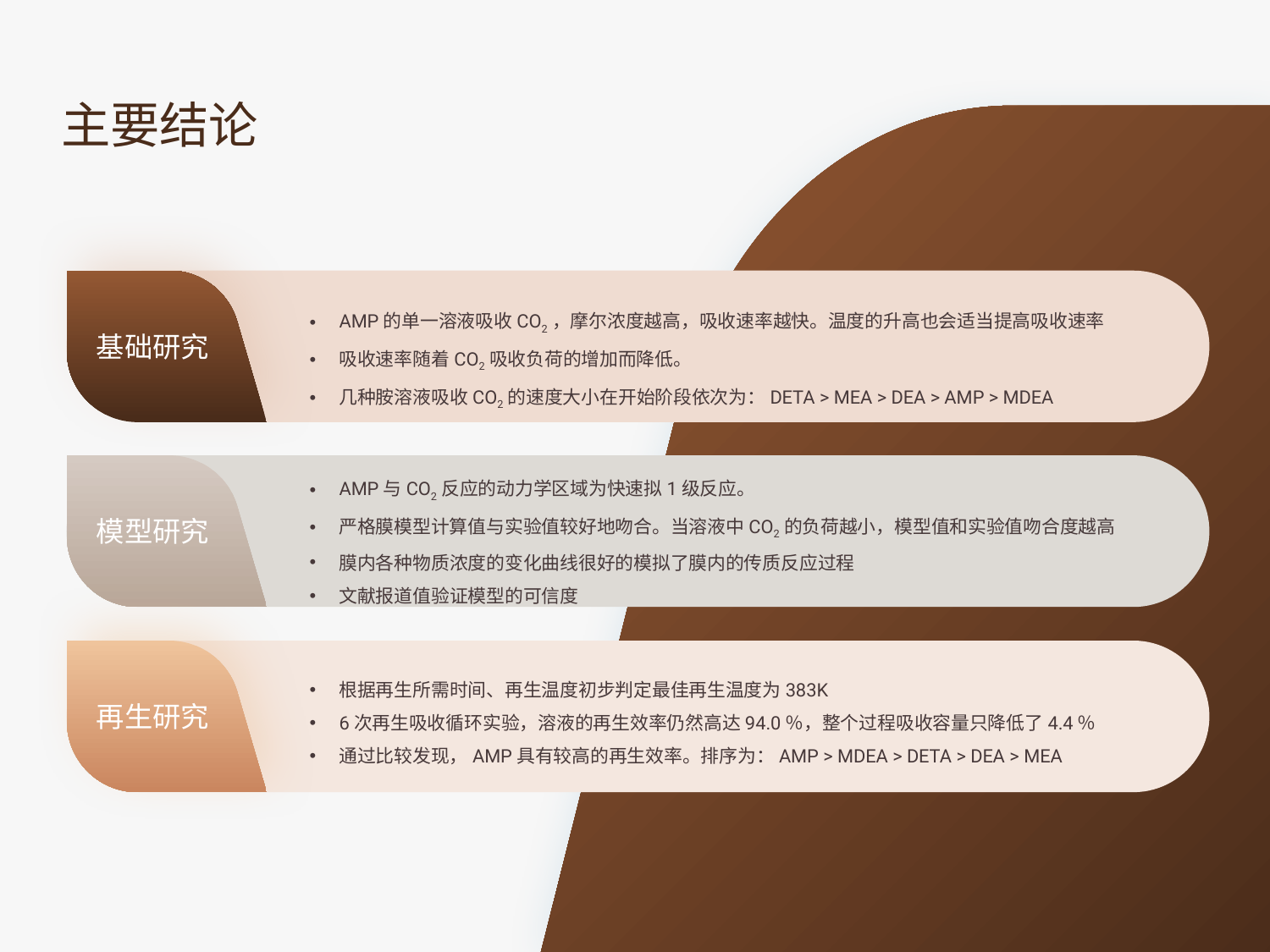

主要结论

AMP的单一溶液吸收CO2，摩尔浓度越高，吸收速率越快。温度的升高也会适当提高吸收速率
吸收速率随着CO2吸收负荷的增加而降低。
几种胺溶液吸收CO2的速度大小在开始阶段依次为：DETA > MEA > DEA > AMP > MDEA
基础研究

AMP与CO2反应的动力学区域为快速拟1级反应。
严格膜模型计算值与实验值较好地吻合。当溶液中CO2的负荷越小，模型值和实验值吻合度越高
膜内各种物质浓度的变化曲线很好的模拟了膜内的传质反应过程
文献报道值验证模型的可信度
模型研究

根据再生所需时间、再生温度初步判定最佳再生温度为383K
6次再生吸收循环实验，溶液的再生效率仍然高达94.0％，整个过程吸收容量只降低了4.4％
通过比较发现，AMP具有较高的再生效率。排序为：AMP > MDEA > DETA > DEA > MEA
再生研究